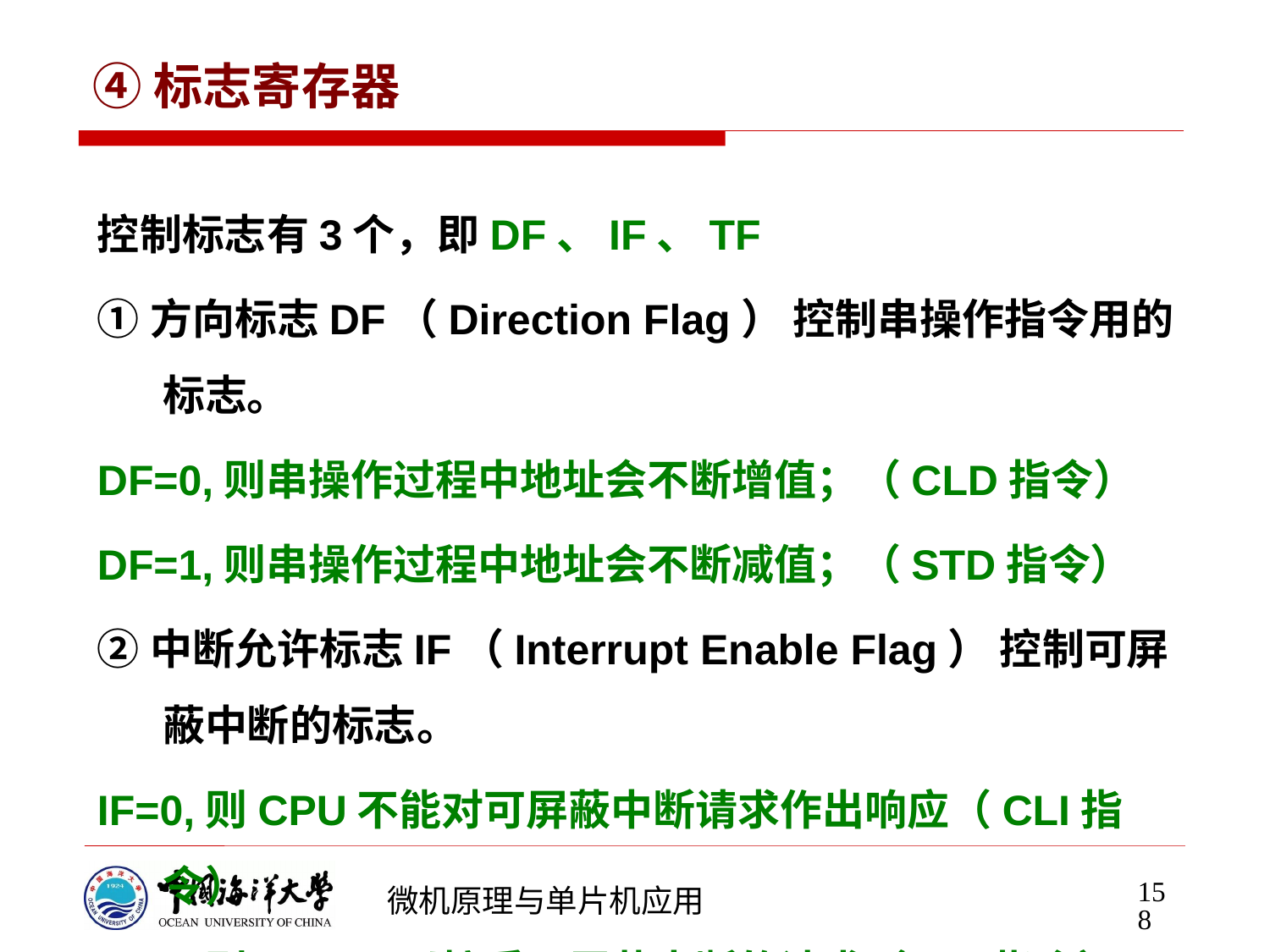

# ④标志寄存器
控制标志有3个，即DF、IF、TF
①方向标志DF（Direction Flag） 控制串操作指令用的标志。
DF=0,则串操作过程中地址会不断增值；（CLD指令）
DF=1,则串操作过程中地址会不断减值；（STD指令）
②中断允许标志IF（Interrupt Enable Flag） 控制可屏蔽中断的标志。
IF=0,则CPU不能对可屏蔽中断请求作出响应（CLI指令）
IF=1,则CPU可以接受可屏蔽中断的请求（STI指令）
③跟踪标志TF（trap Flag）也称单步标志
TF=1,则CPU按跟踪方式执行指令。
158